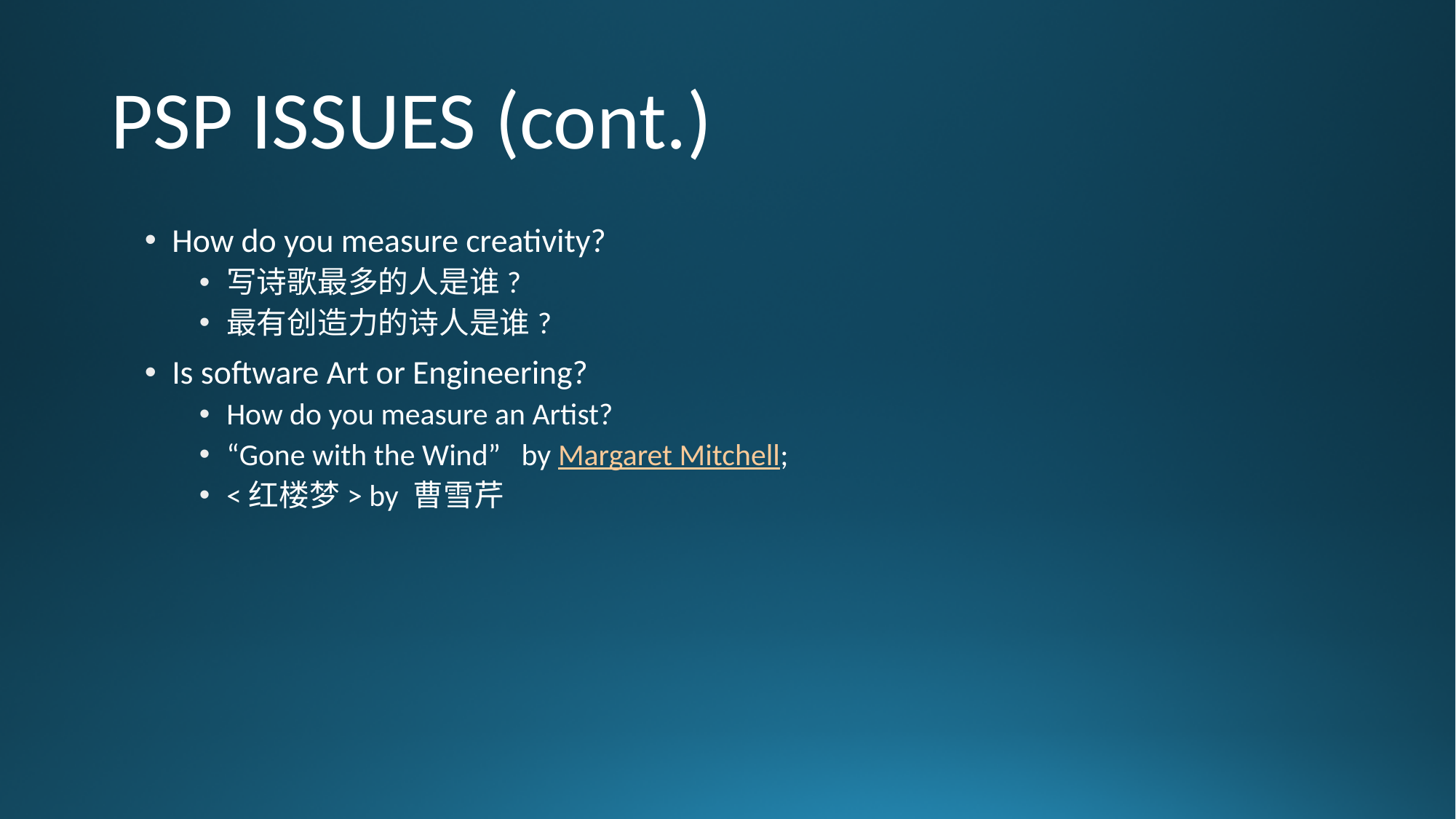

# PSP ISSUES (cont.)
How do you measure creativity?
写诗歌最多的人是谁?
最有创造力的诗人是谁?
Is software Art or Engineering?
How do you measure an Artist?
“Gone with the Wind”   by Margaret Mitchell;
<红楼梦> by 曹雪芹